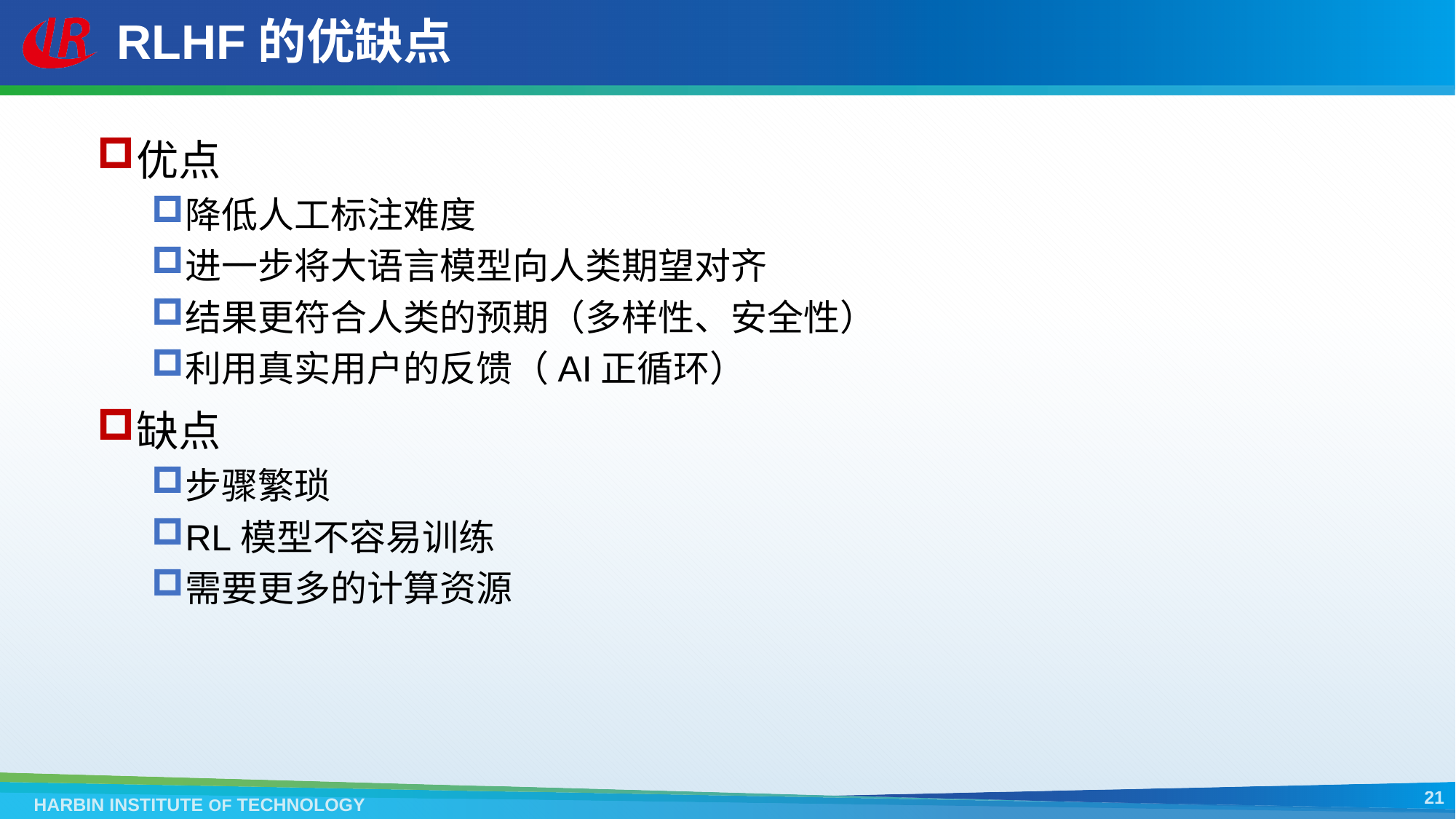

# RLHF的优缺点
优点
降低人工标注难度
进一步将大语言模型向人类期望对齐
结果更符合人类的预期（多样性、安全性）
利用真实用户的反馈（AI正循环）
缺点
步骤繁琐
RL模型不容易训练
需要更多的计算资源
21
HARBIN INSTITUTE OF TECHNOLOGY